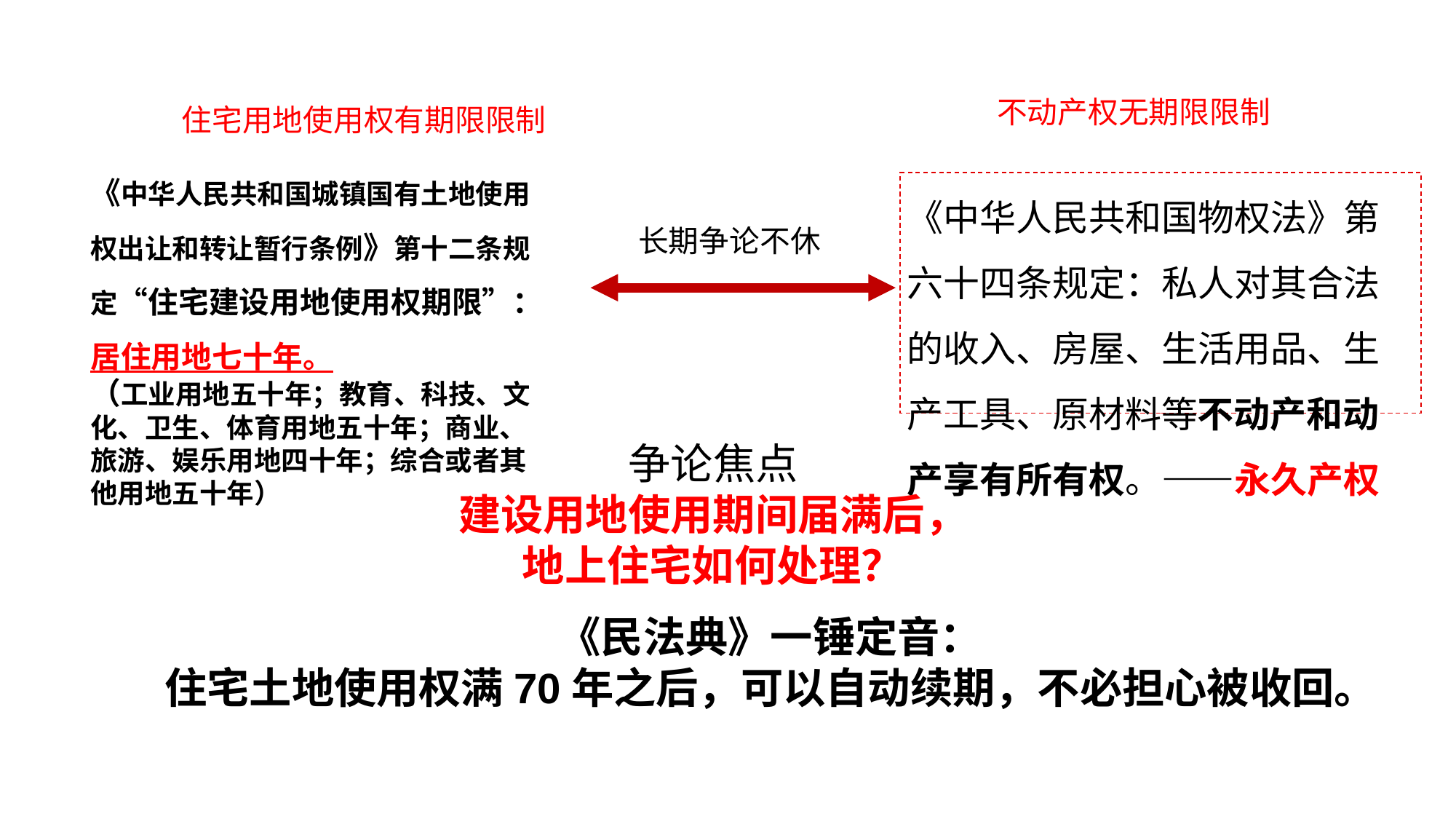

不动产权无期限限制
住宅用地使用权有期限限制
《中华人民共和国城镇国有土地使用权出让和转让暂行条例》第十二条规定“住宅建设用地使用权期限”：居住用地七十年。
（工业用地五十年；教育、科技、文化、卫生、体育用地五十年；商业、旅游、娱乐用地四十年；综合或者其他用地五十年）

《中华人民共和国物权法》第六十四条规定：私人对其合法的收入、房屋、生活用品、生产工具、原材料等不动产和动产享有所有权。——永久产权

长期争论不休
争论焦点
建设用地使用期间届满后，地上住宅如何处理？
《民法典》一锤定音：
住宅土地使用权满70年之后，可以自动续期，不必担心被收回。